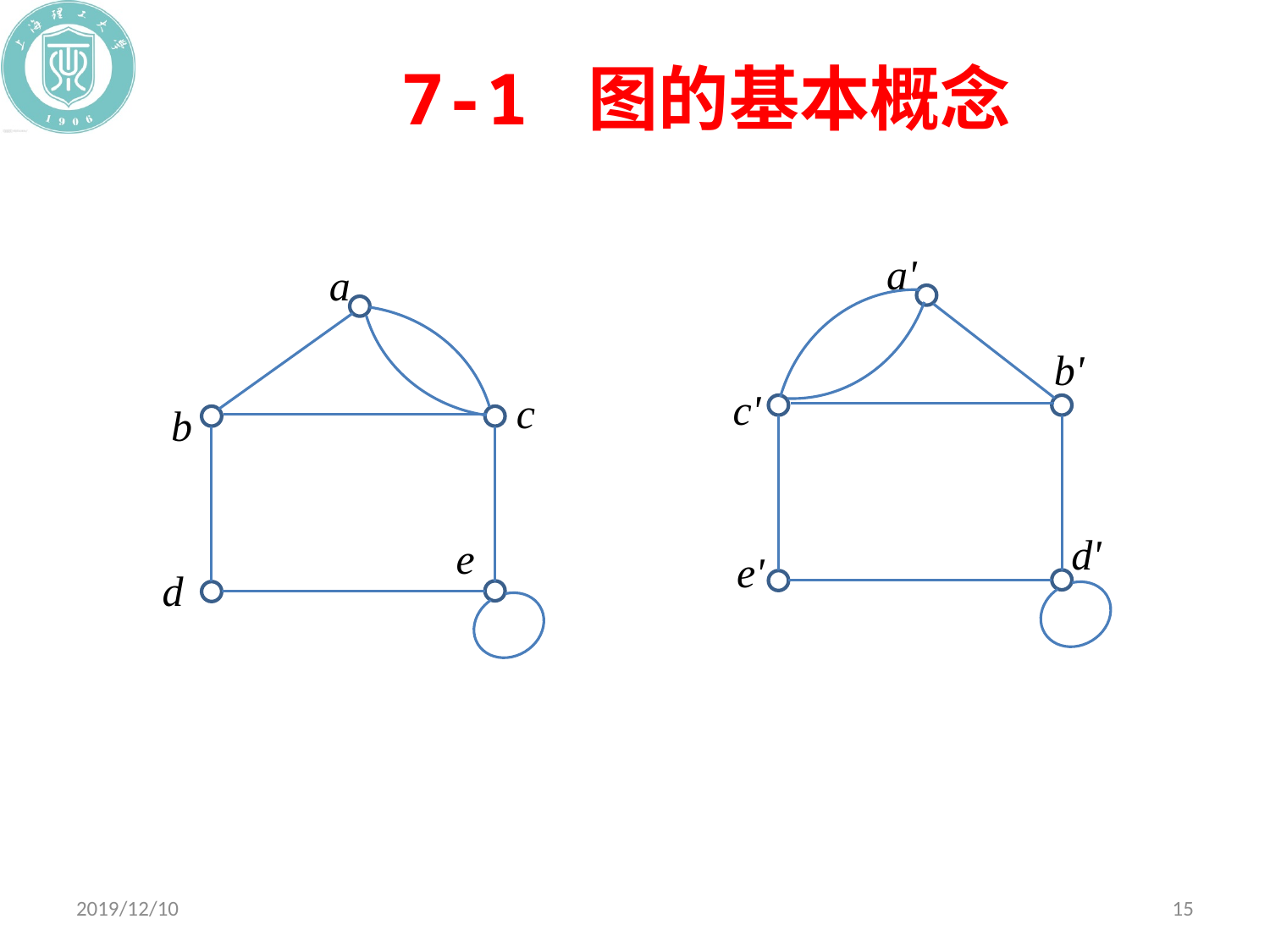

# 7-1 图的基本概念

a'
a

b'
c'
c
b

d'
e
e'
d

2019/12/10
15